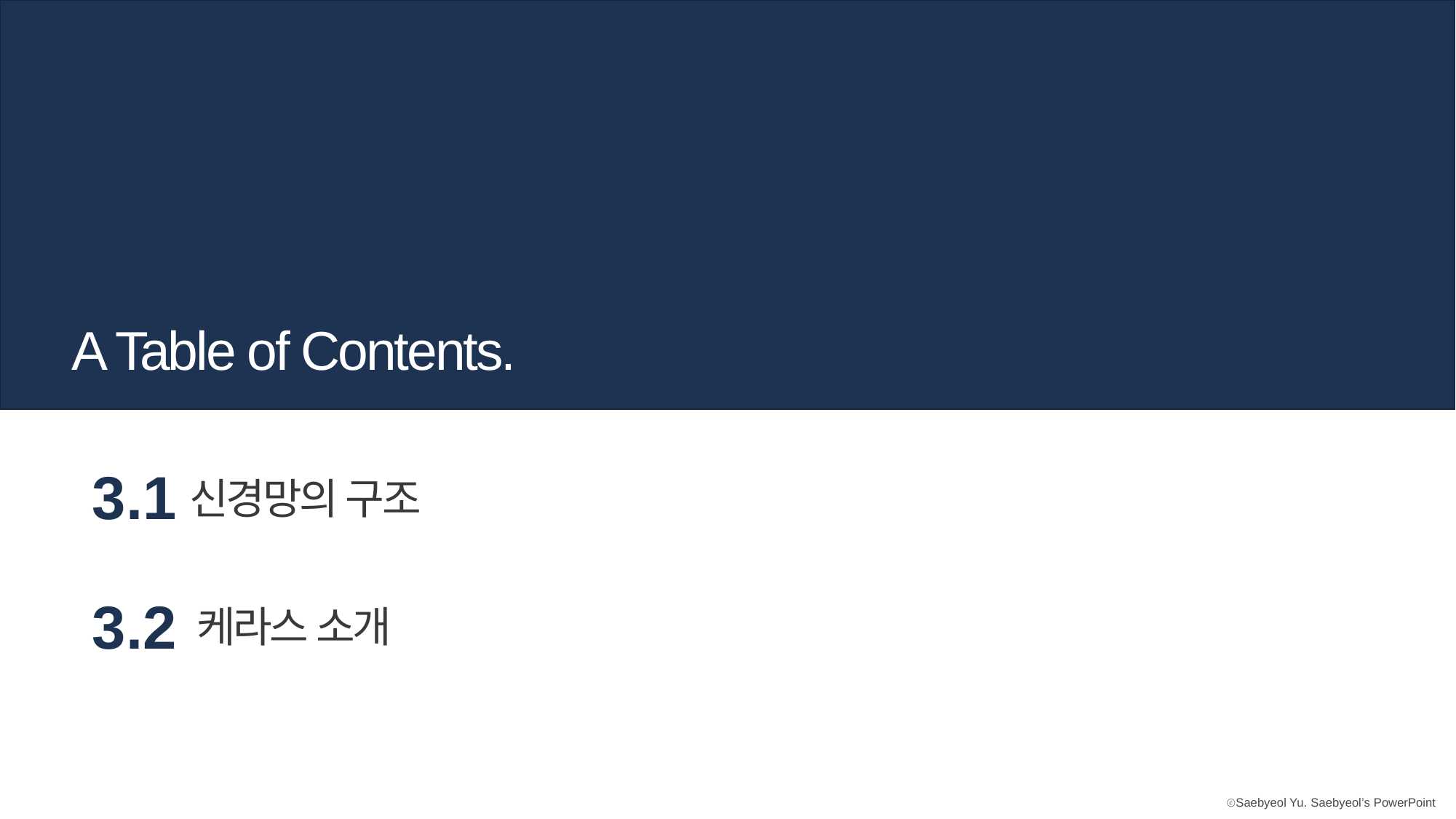

A Table of Contents.
3.1
신경망의 구조
3.2
케라스 소개